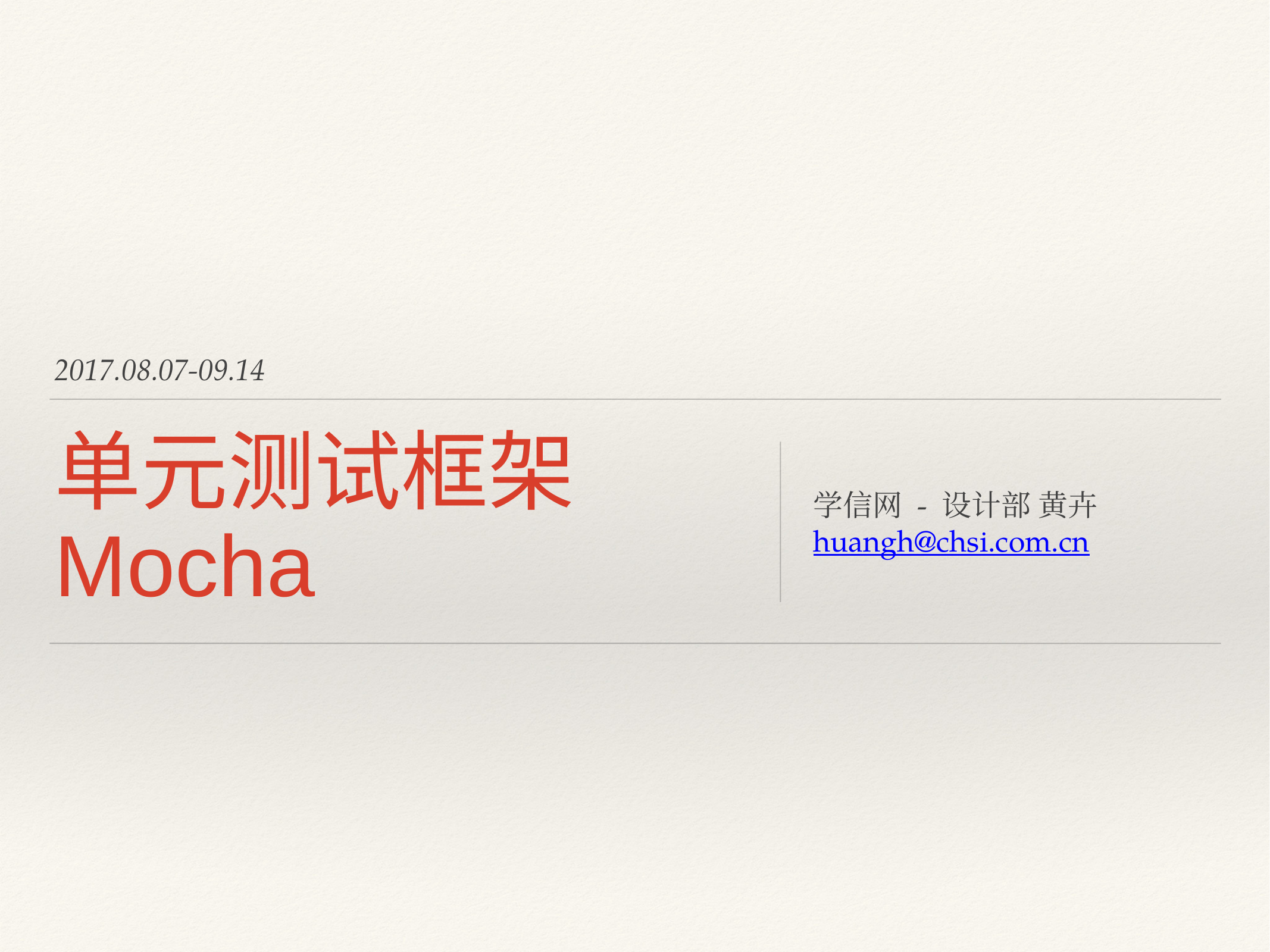

2017.08.07-09.14
# 单元测试框架Mocha
学信网 - 设计部 黄卉
huangh@chsi.com.cn
1